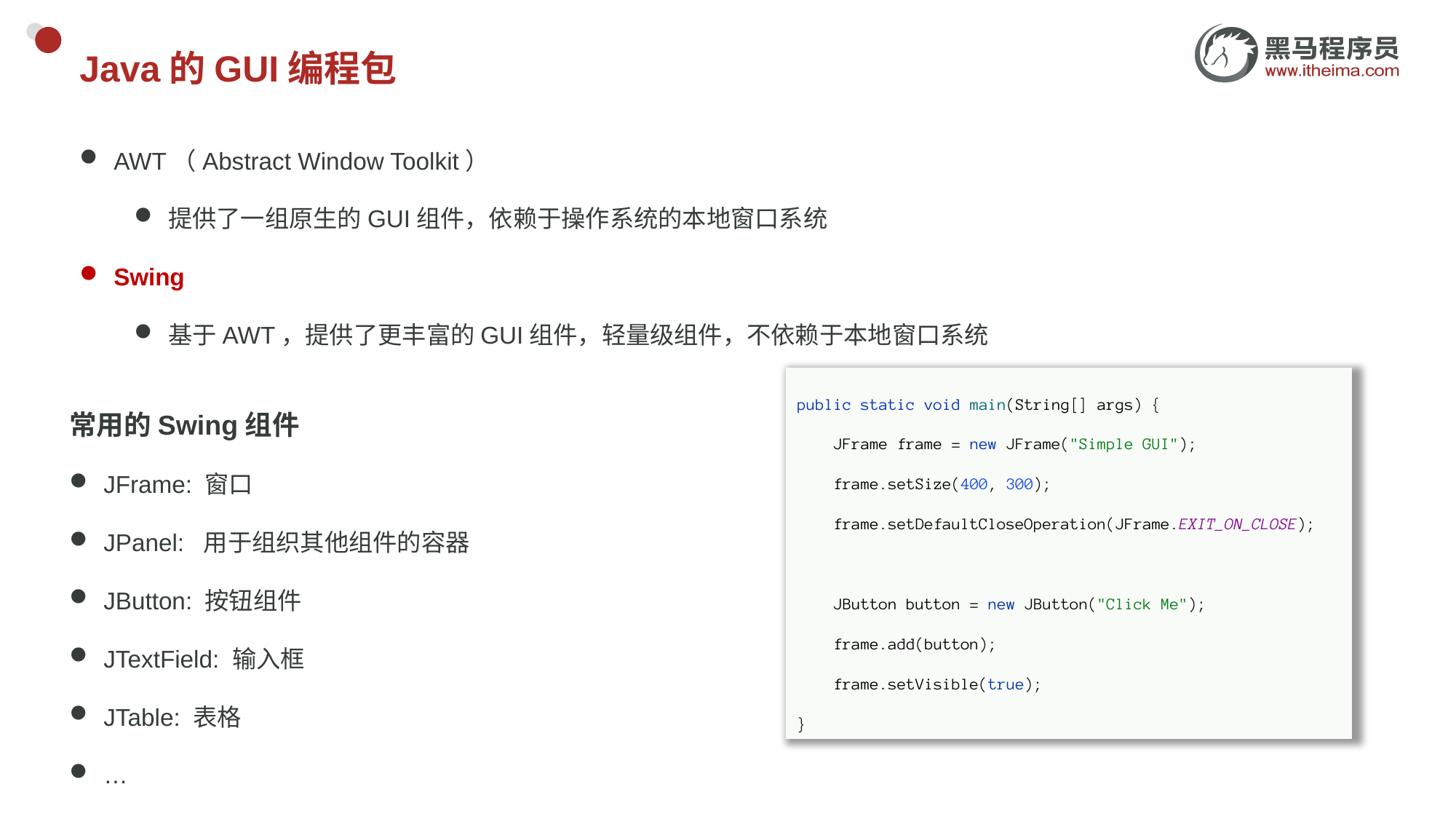

# Java的GUI编程包
AWT（Abstract Window Toolkit）
提供了一组原生的GUI组件，依赖于操作系统的本地窗口系统
Swing
基于AWT，提供了更丰富的GUI组件，轻量级组件，不依赖于本地窗口系统
public static void main(String[] args) {
    JFrame frame = new JFrame("Simple GUI");
    frame.setSize(400, 300);
    frame.setDefaultCloseOperation(JFrame.EXIT_ON_CLOSE);
    JButton button = new JButton("Click Me");
    frame.add(button);
    frame.setVisible(true);
}
常用的Swing组件
JFrame: 窗口
JPanel:  用于组织其他组件的容器
JButton: 按钮组件
JTextField: 输入框
JTable: 表格
…